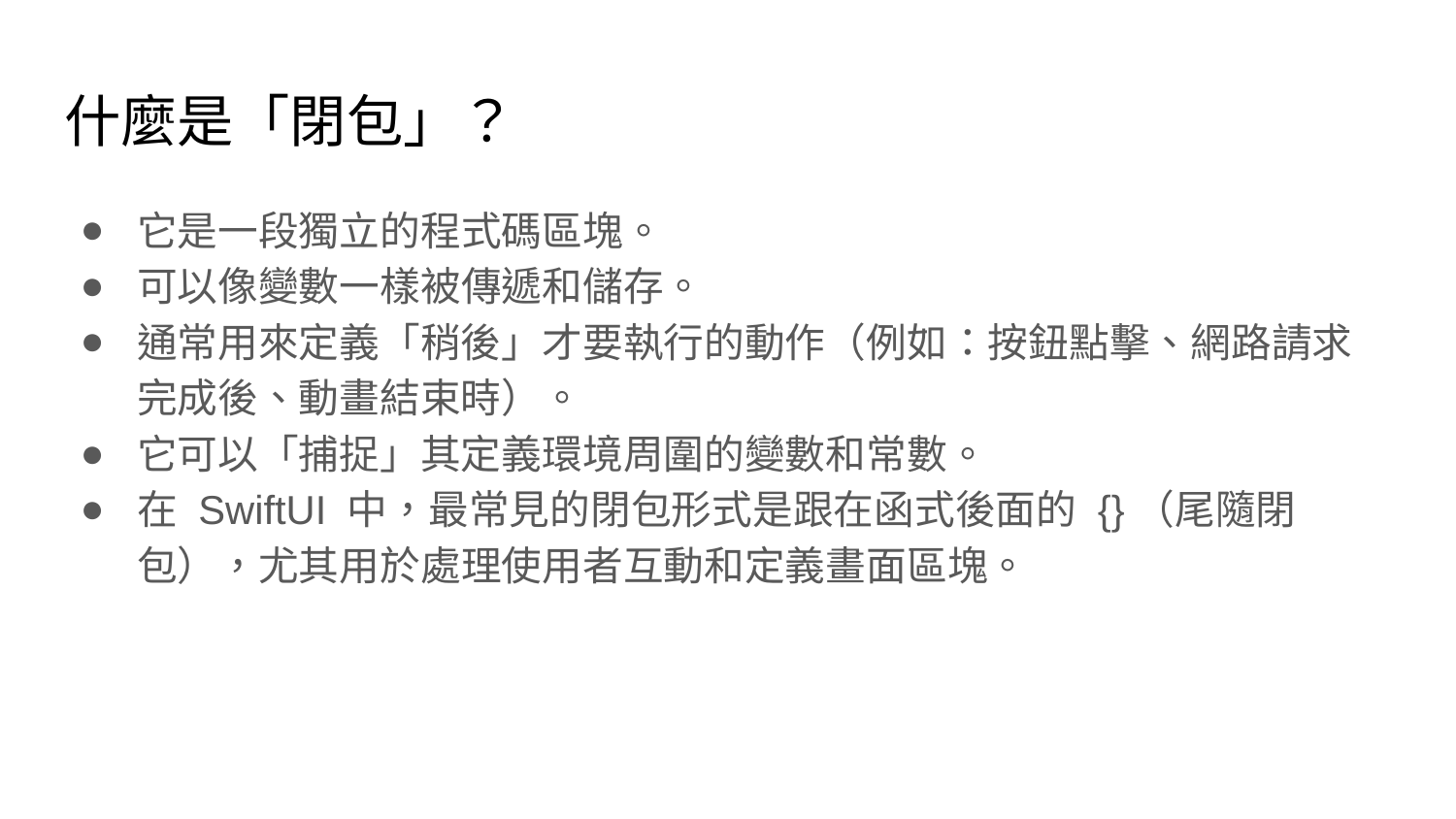

# 什麼是「閉包」？
它是一段獨立的程式碼區塊。
可以像變數一樣被傳遞和儲存。
通常用來定義「稍後」才要執行的動作（例如：按鈕點擊、網路請求完成後、動畫結束時）。
它可以「捕捉」其定義環境周圍的變數和常數。
在 SwiftUI 中，最常見的閉包形式是跟在函式後面的 {}（尾隨閉包），尤其用於處理使用者互動和定義畫面區塊。